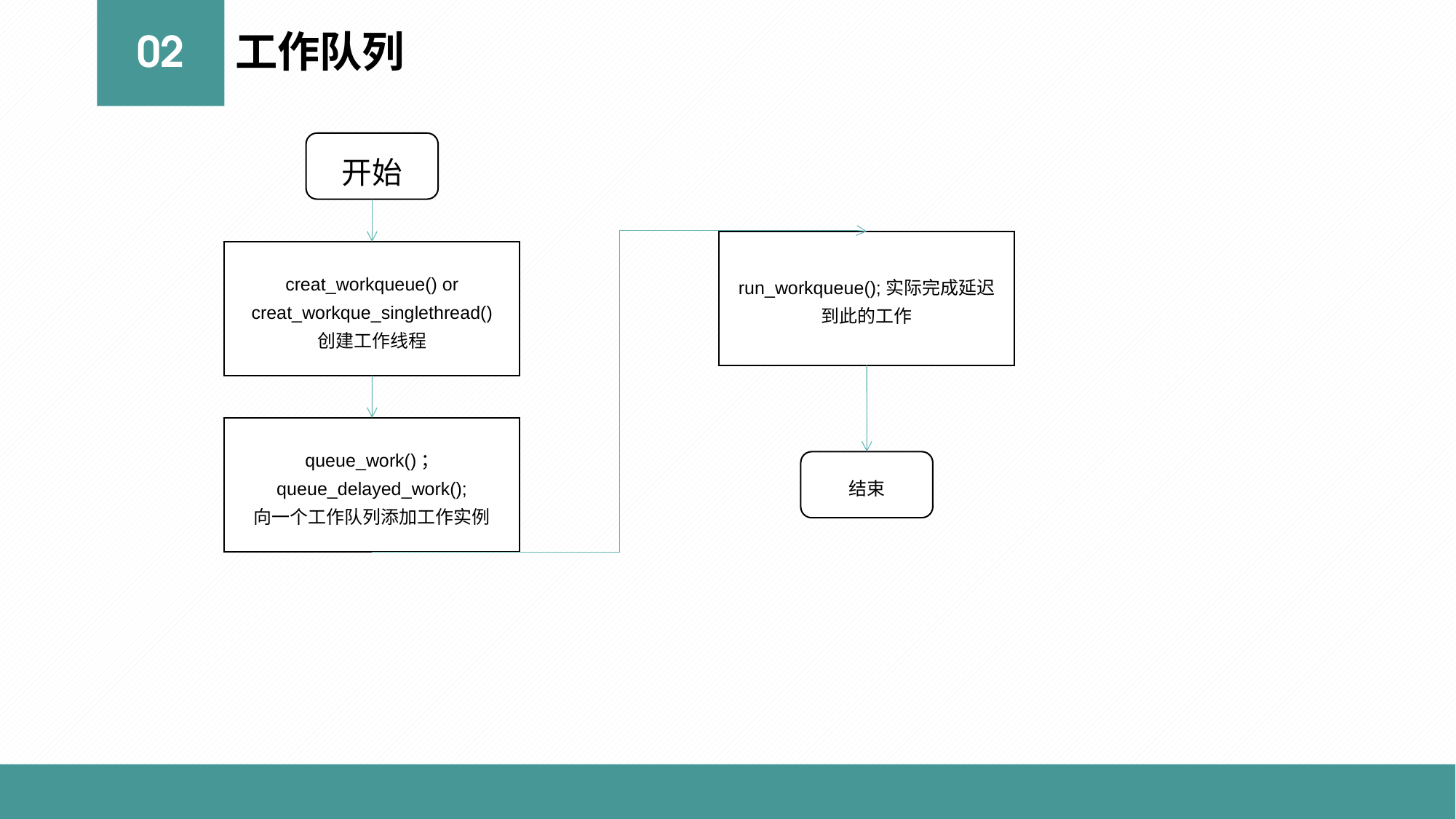

02
工作队列
开始
run_workqueue();实际完成延迟到此的工作
creat_workqueue() or creat_workque_singlethread()
创建工作线程
queue_work()；
queue_delayed_work();
向一个工作队列添加工作实例
结束